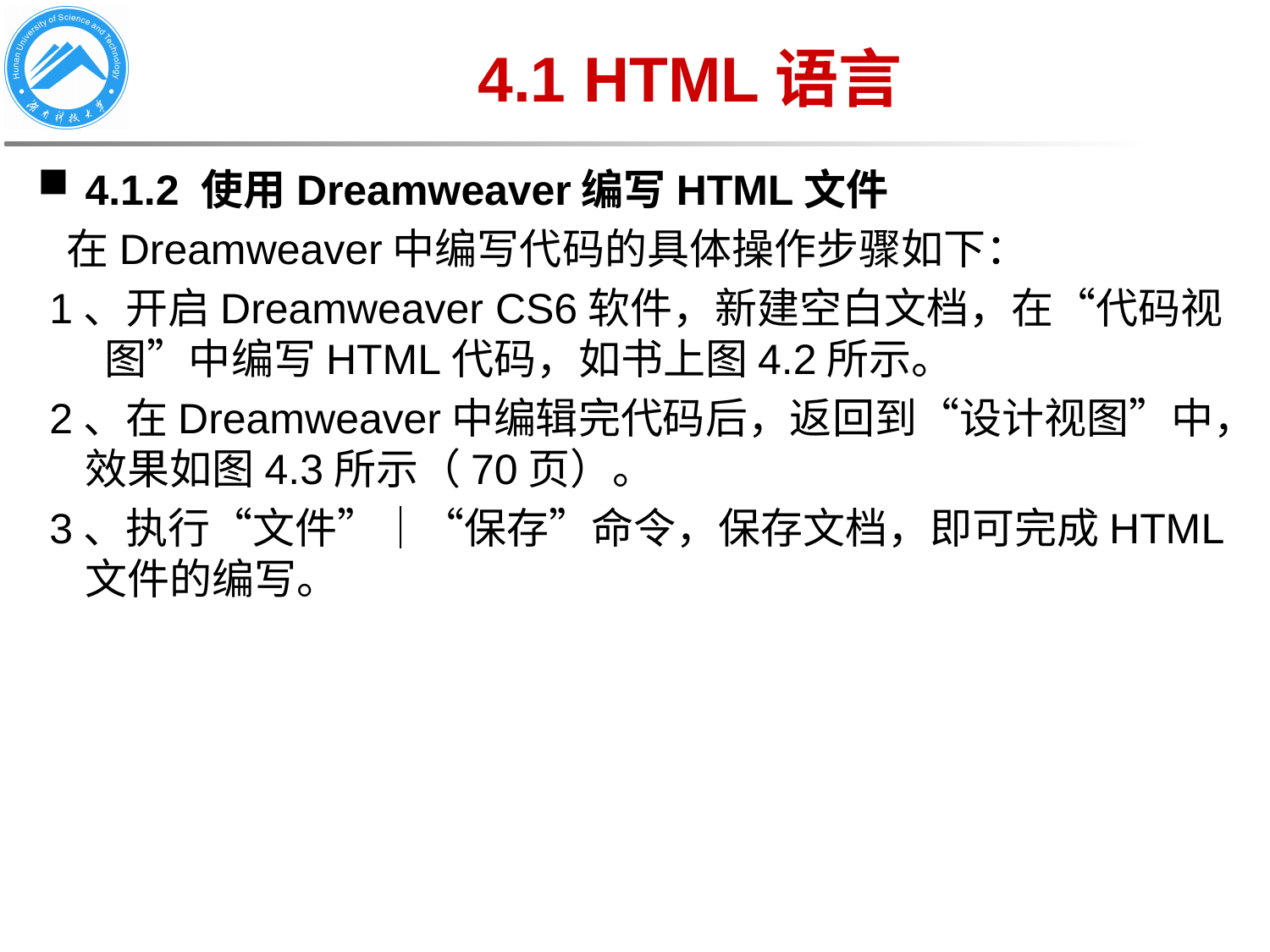

# 4.1 HTML语言
4.1.2 使用Dreamweaver编写HTML文件
  在Dreamweaver中编写代码的具体操作步骤如下：
 1、开启Dreamweaver CS6软件，新建空白文档，在“代码视    图”中编写HTML代码，如书上图4.2所示。
 2、在Dreamweaver中编辑完代码后，返回到“设计视图”中，效果如图4.3所示（70页）。
 3、执行“文件”｜“保存”命令，保存文档，即可完成HTML文件的编写。